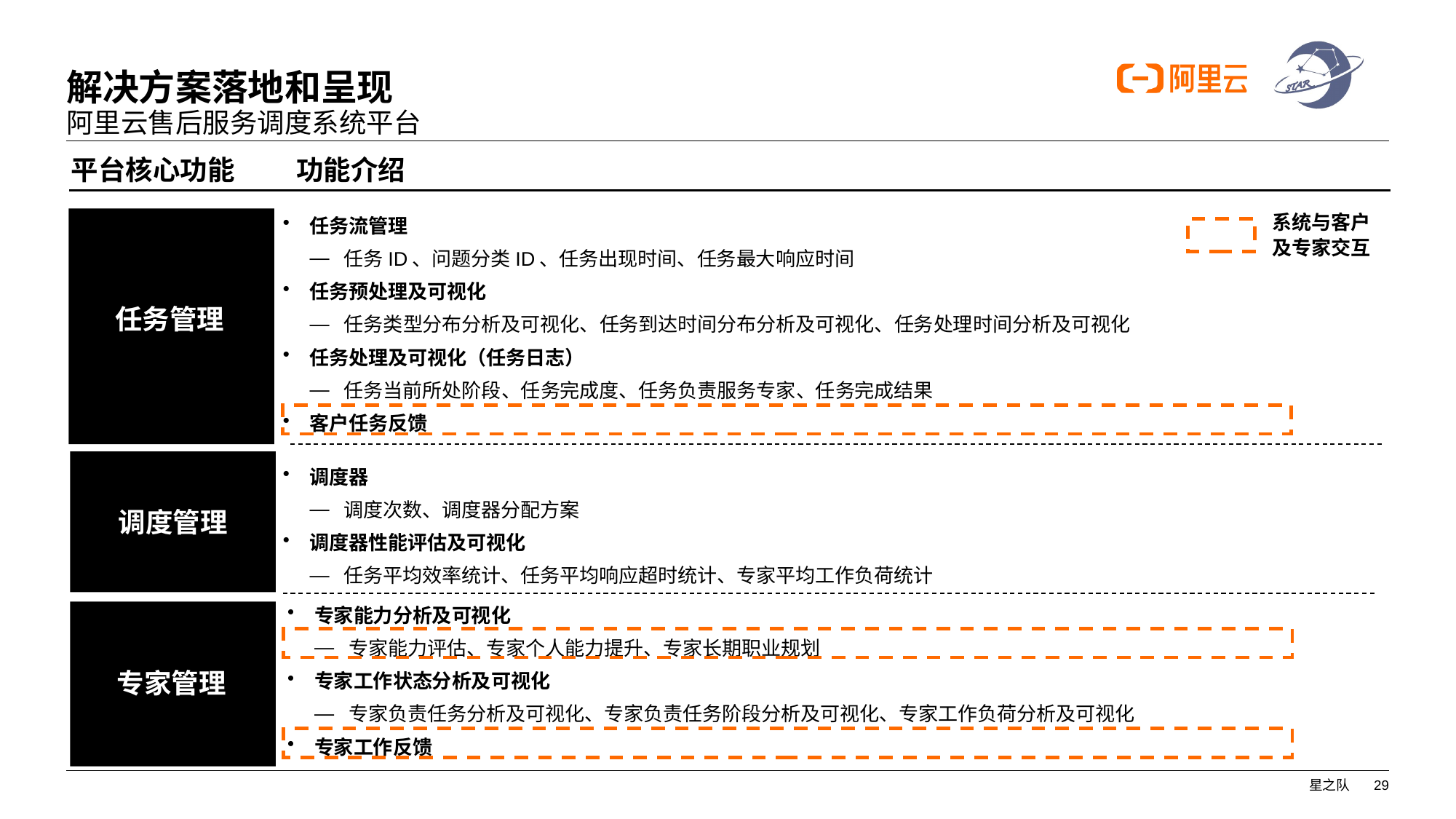

# 解决方案落地和呈现
阿里云售后服务调度系统平台
平台核心功能
功能介绍
系统与客户及专家交互

任务流管理
任务ID、问题分类ID、任务出现时间、任务最大响应时间
任务预处理及可视化
任务类型分布分析及可视化、任务到达时间分布分析及可视化、任务处理时间分析及可视化
任务处理及可视化（任务日志）
任务当前所处阶段、任务完成度、任务负责服务专家、任务完成结果
客户任务反馈

任务管理

调度器
调度次数、调度器分配方案
调度器性能评估及可视化
任务平均效率统计、任务平均响应超时统计、专家平均工作负荷统计
调度管理
专家能力分析及可视化
专家能力评估、专家个人能力提升、专家长期职业规划
专家工作状态分析及可视化
专家负责任务分析及可视化、专家负责任务阶段分析及可视化、专家工作负荷分析及可视化
专家工作反馈

专家管理